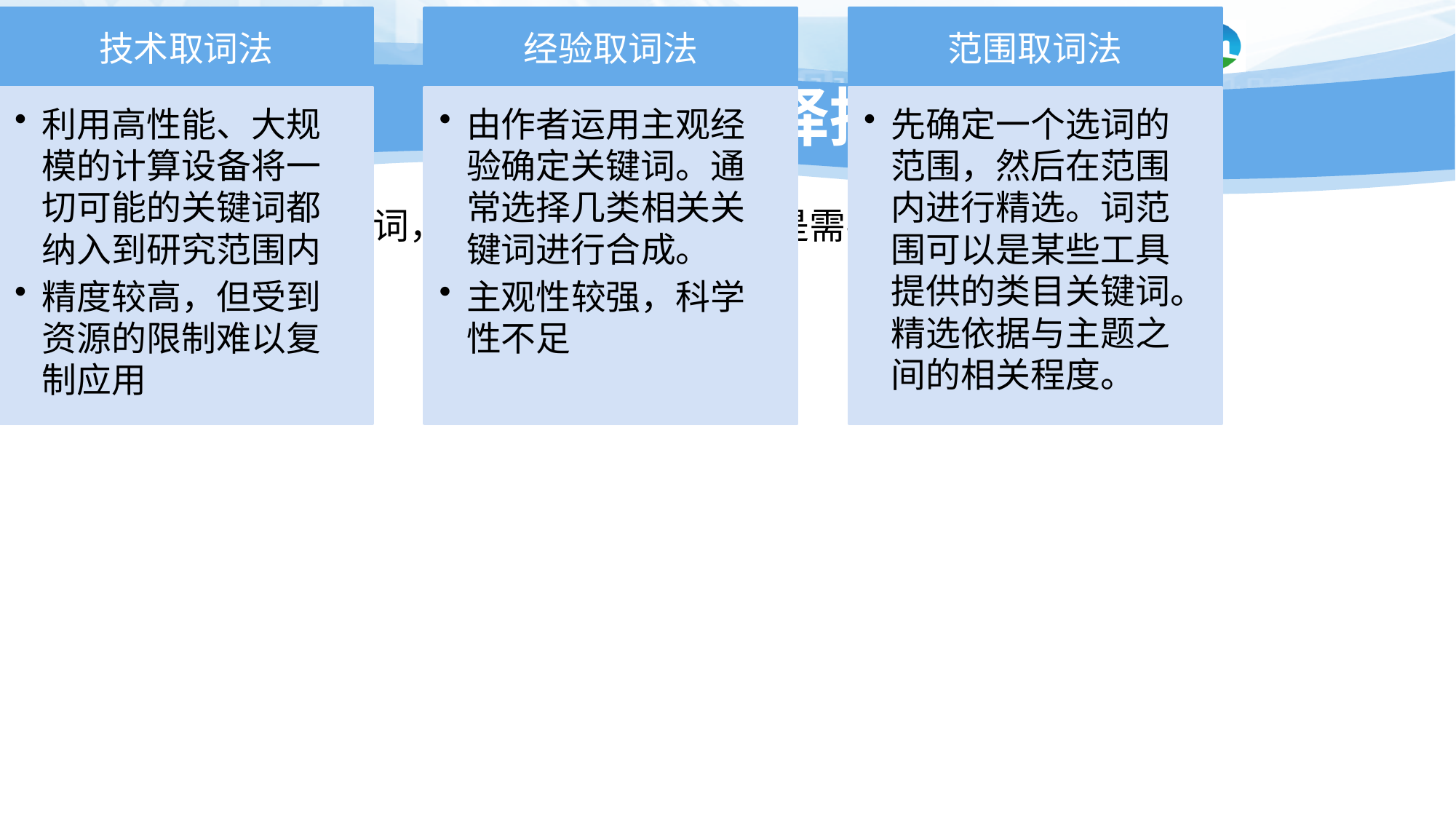

# 关键词选择技术
海量的搜索关键词，真正具有预测价值的是需要甄别与筛选的。

技术取词法
利用高性能、大规模的计算设备将一切可能的关键词都纳入到研究范围内
精度较高，但受到资源的限制难以复制应用
经验取词法
由作者运用主观经验确定关键词。通常选择几类相关关键词进行合成。
主观性较强，科学性不足
范围取词法
先确定一个选词的范围，然后在范围内进行精选。词范围可以是某些工具提供的类目关键词。精选依据与主题之间的相关程度。